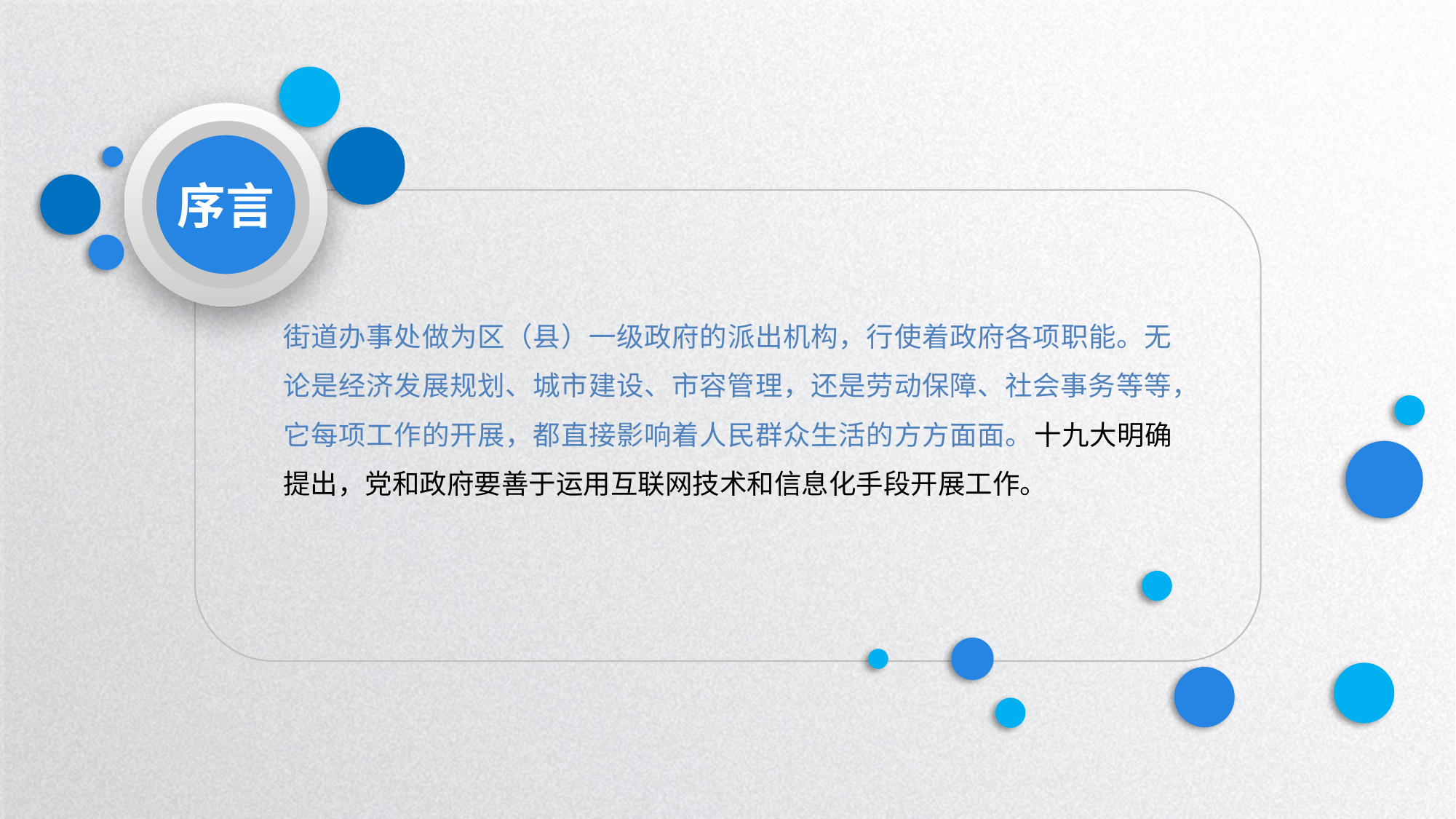

序言

街道办事处做为区（县）一级政府的派出机构，行使着政府各项职能。无论是经济发展规划、城市建设、市容管理，还是劳动保障、社会事务等等，它每项工作的开展，都直接影响着人民群众生活的方方面面。十九大明确提出，党和政府要善于运用互联网技术和信息化手段开展工作。

延时符